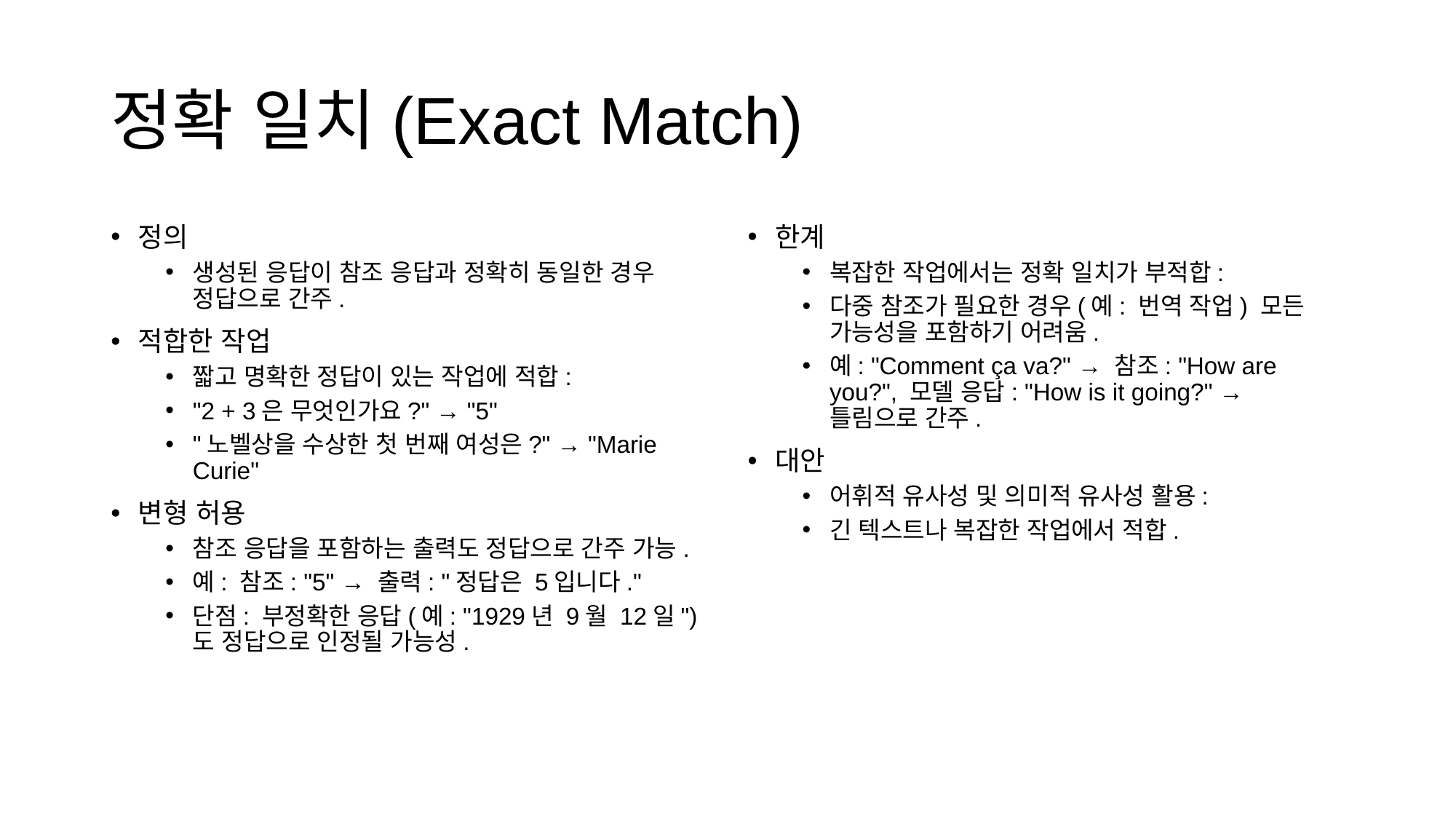

# 정확 일치(Exact Match)
정의
생성된 응답이 참조 응답과 정확히 동일한 경우 정답으로 간주.
적합한 작업
짧고 명확한 정답이 있는 작업에 적합:
"2 + 3은 무엇인가요?" → "5"
"노벨상을 수상한 첫 번째 여성은?" → "Marie Curie"
변형 허용
참조 응답을 포함하는 출력도 정답으로 간주 가능.
예: 참조: "5" → 출력: "정답은 5입니다."
단점: 부정확한 응답(예: "1929년 9월 12일")도 정답으로 인정될 가능성.
한계
복잡한 작업에서는 정확 일치가 부적합:
다중 참조가 필요한 경우(예: 번역 작업) 모든 가능성을 포함하기 어려움.
예: "Comment ça va?" → 참조: "How are you?", 모델 응답: "How is it going?" → 틀림으로 간주.
대안
어휘적 유사성 및 의미적 유사성 활용:
긴 텍스트나 복잡한 작업에서 적합.